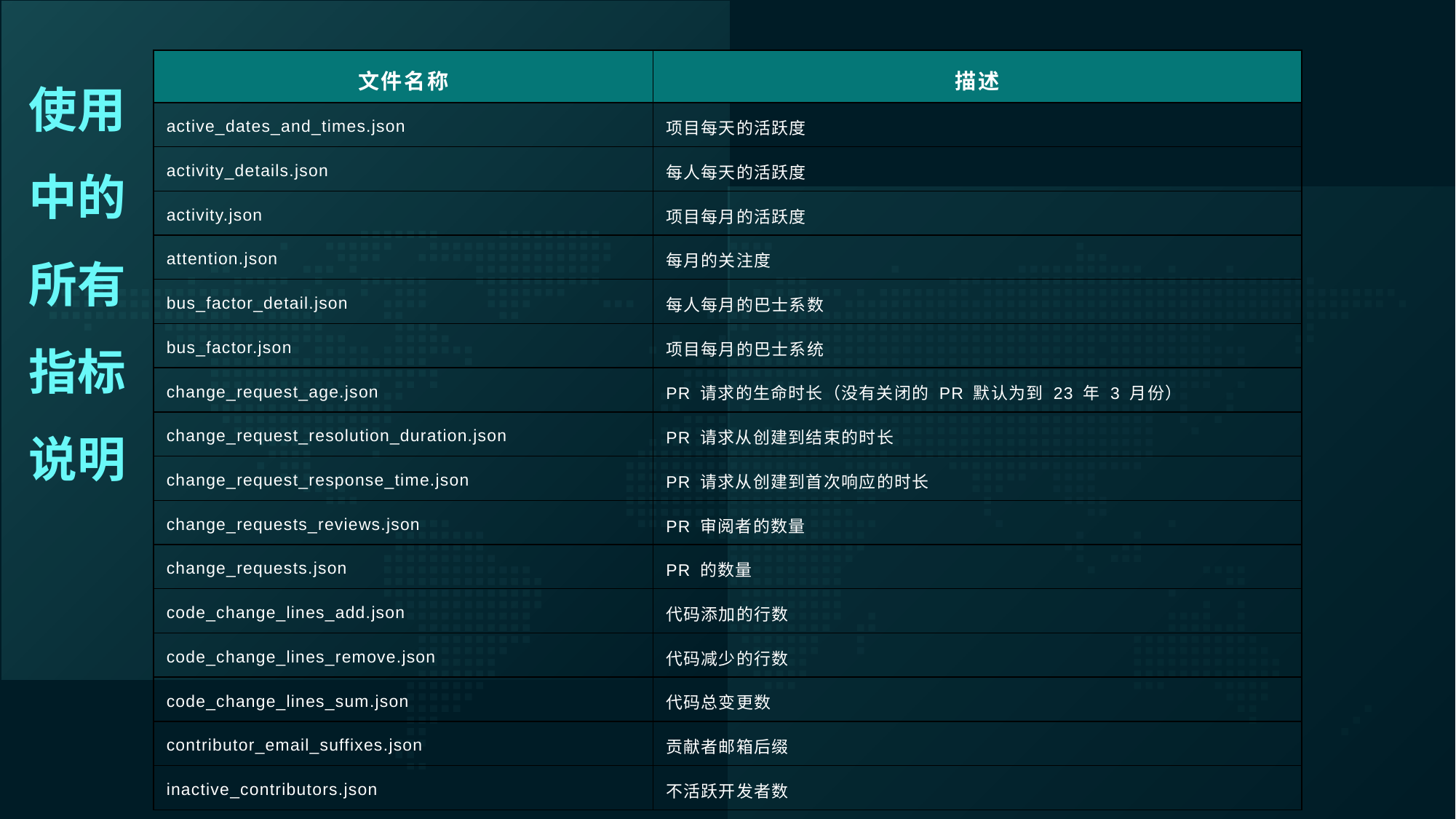

# 使用中的所有指标说明
| 文件名称 | 描述 |
| --- | --- |
| active\_dates\_and\_times.json | 项目每天的活跃度 |
| activity\_details.json | 每人每天的活跃度 |
| activity.json | 项目每月的活跃度 |
| attention.json | 每月的关注度 |
| bus\_factor\_detail.json | 每人每月的巴士系数 |
| bus\_factor.json | 项目每月的巴士系统 |
| change\_request\_age.json | PR 请求的生命时长（没有关闭的 PR 默认为到 23 年 3 月份） |
| change\_request\_resolution\_duration.json | PR 请求从创建到结束的时长 |
| change\_request\_response\_time.json | PR 请求从创建到首次响应的时长 |
| change\_requests\_reviews.json | PR 审阅者的数量 |
| change\_requests.json | PR 的数量 |
| code\_change\_lines\_add.json | 代码添加的行数 |
| code\_change\_lines\_remove.json | 代码减少的行数 |
| code\_change\_lines\_sum.json | 代码总变更数 |
| contributor\_email\_suffixes.json | 贡献者邮箱后缀 |
| inactive\_contributors.json | 不活跃开发者数 |